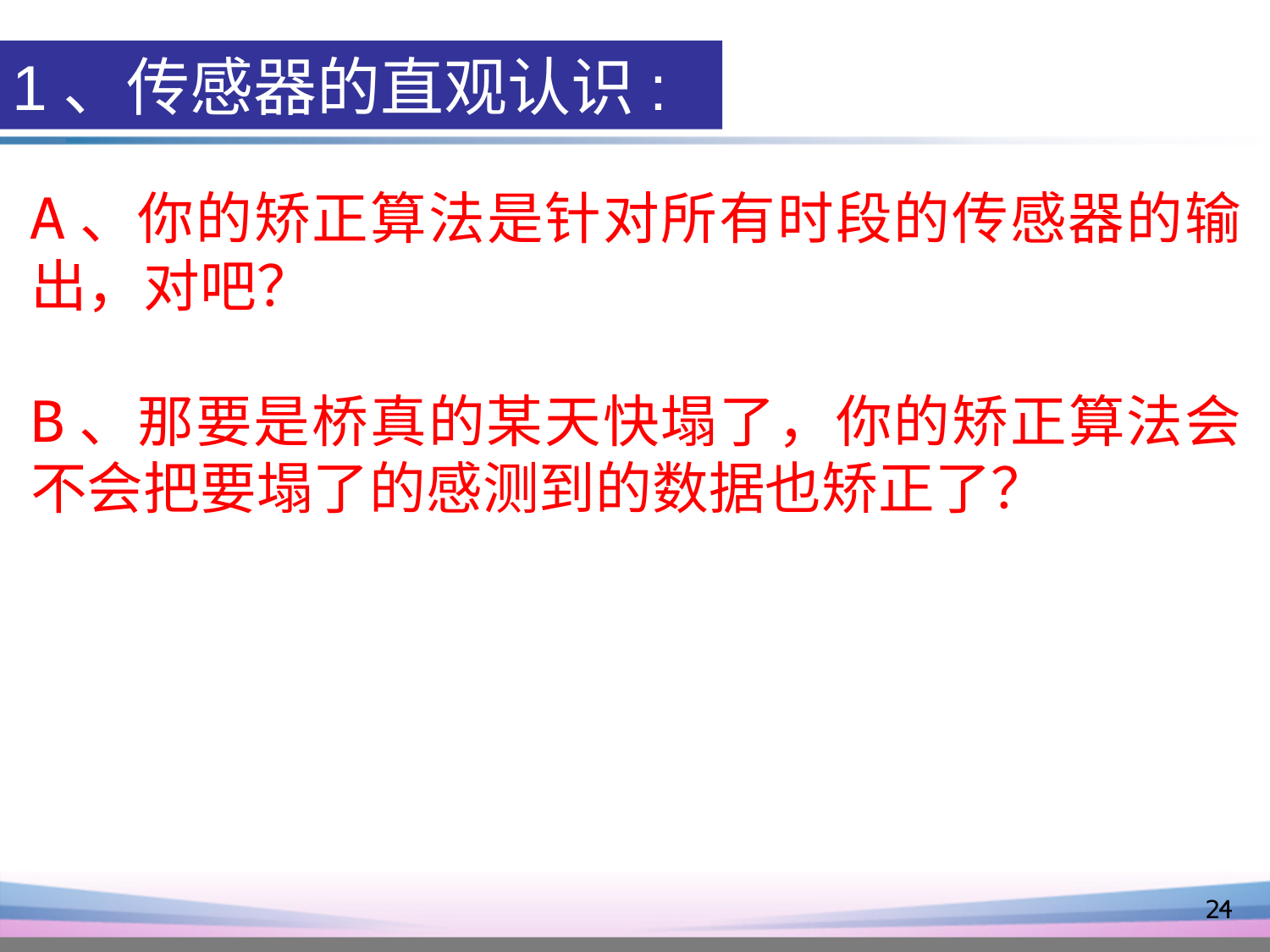

1、传感器的直观认识:
A、你的矫正算法是针对所有时段的传感器的输出，对吧？

B、那要是桥真的某天快塌了，你的矫正算法会不会把要塌了的感测到的数据也矫正了？
24